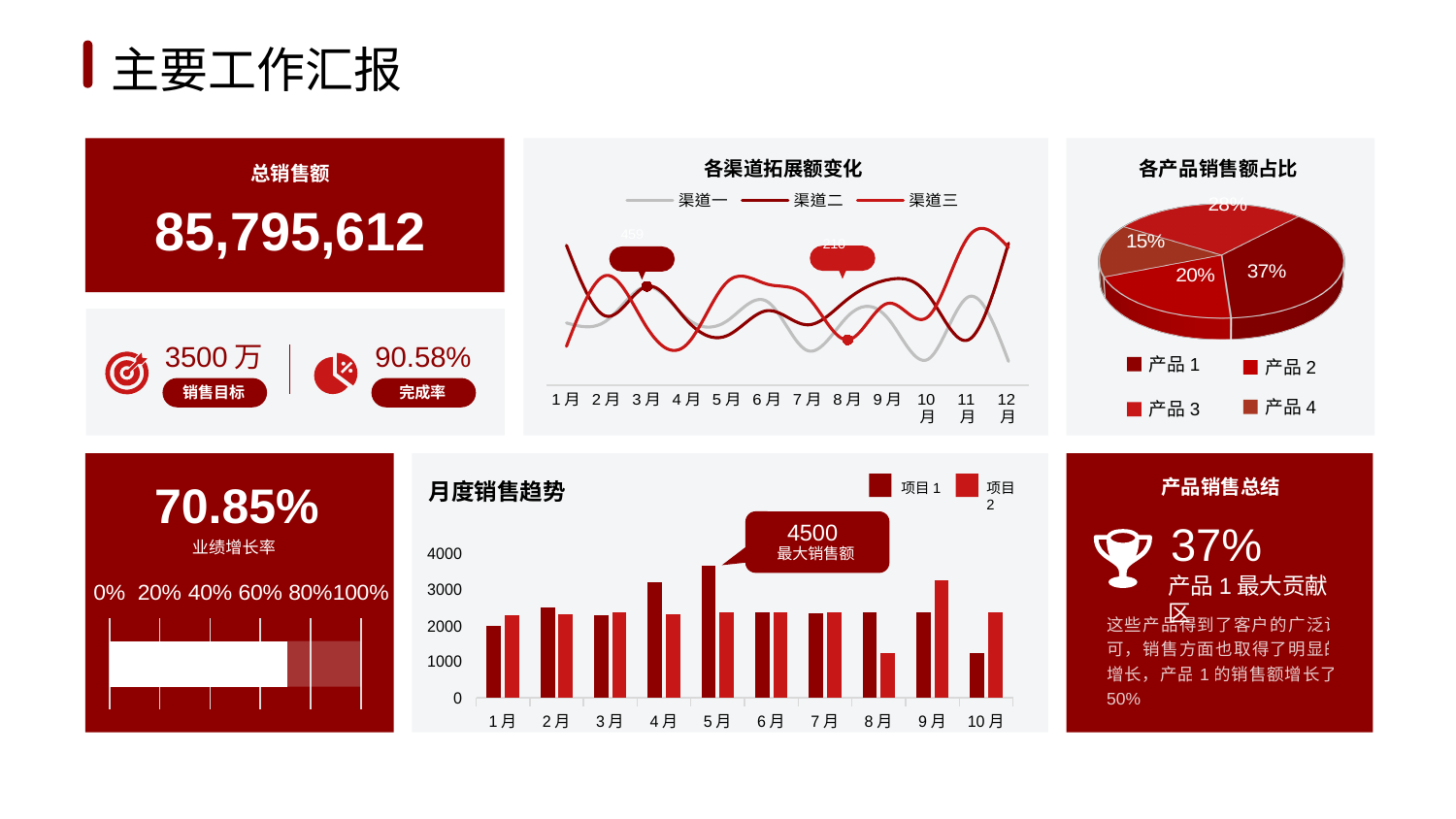

1
2
3
4
5
6
主要工作汇报

各渠道拓展额变化
各产品销售额占比
总销售额

### Chart

| Category | 渠道一 | 渠道二 | 渠道三 |
|---|---|---|---|
| 1月 | 289.0 | 650.0 | 180.0 |
| 2月 | 300.0 | 320.0 | 510.0 |
| 3月 | 458.0 | 459.0 | 268.0 |
| 4月 | 310.0 | 300.0 | 190.0 |
| 5月 | 299.0 | 230.0 | 480.0 |
| 6月 | 388.0 | 346.0 | 469.0 |
| 7月 | 160.0 | 280.0 | 410.0 |
| 8月 | 320.0 | 400.0 | 210.0 |
| 9月 | 310.0 | 490.0 | 380.0 |
| 10月 | 120.0 | 420.0 | 318.0 |
| 11月 | 410.0 | 210.0 | 690.0 |
| 12月 | 110.0 | 660.0 | 640.0 |

[unsupported chart]

85,795,612

3500万
90.58%
产品1
产品2

销售目标
完成率

产品4
产品3

产品销售总结
70.85%
月度销售趋势
项目1

项目2

37%

4500

业绩增长率

### Chart

| Category | Inpatient | Outpatients |
|---|---|---|
| 1月 | 2000.0 | 2300.0 |
| 2月 | 2500.0 | 2314.0 |
| 3月 | 2300.0 | 2365.0 |
| 4月 | 3200.0 | 2321.0 |
| 5月 | 3654.0 | 2365.0 |
| 6月 | 2365.0 | 2365.0 |
| 7月 | 2354.0 | 2365.0 |
| 8月 | 2365.0 | 1236.0 |
| 9月 | 2365.0 | 3256.0 |
| 10月 | 1236.0 | 2365.0 |
最大销售额
产品1最大贡献区

### Chart

| Category | Sales | Column1 |
|---|---|---|
| Market Saze A | 7.085 | 2.915 |
这些产品得到了客户的广泛认可，销售方面也取得了明显的增长，产品1的销售额增长了50%